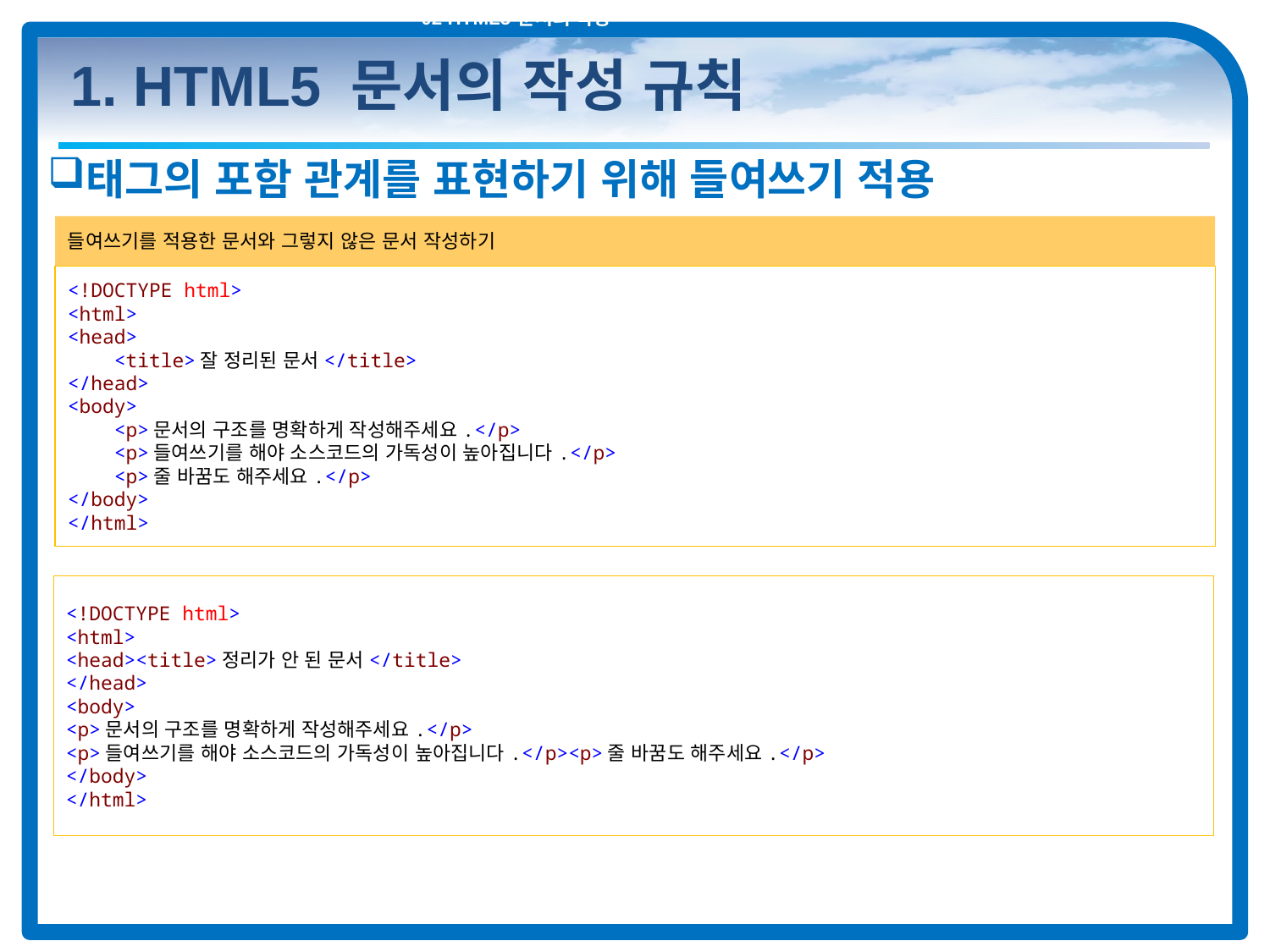

02 HTML5 문서의 작성
# 1. HTML5 문서의 작성 규칙
태그의 포함 관계를 표현하기 위해 들여쓰기 적용
들여쓰기를 적용한 문서와 그렇지 않은 문서 작성하기
<!DOCTYPE html>
<html>
<head>
    <title>잘 정리된 문서</title>
</head>
<body>
    <p>문서의 구조를 명확하게 작성해주세요.</p>
    <p>들여쓰기를 해야 소스코드의 가독성이 높아집니다.</p>
    <p>줄 바꿈도 해주세요.</p>
</body>
</html>
<!DOCTYPE html>
<html>
<head><title>정리가 안 된 문서</title>
</head>
<body>
<p>문서의 구조를 명확하게 작성해주세요.</p>
<p>들여쓰기를 해야 소스코드의 가독성이 높아집니다.</p><p>줄 바꿈도 해주세요.</p>
</body>
</html>